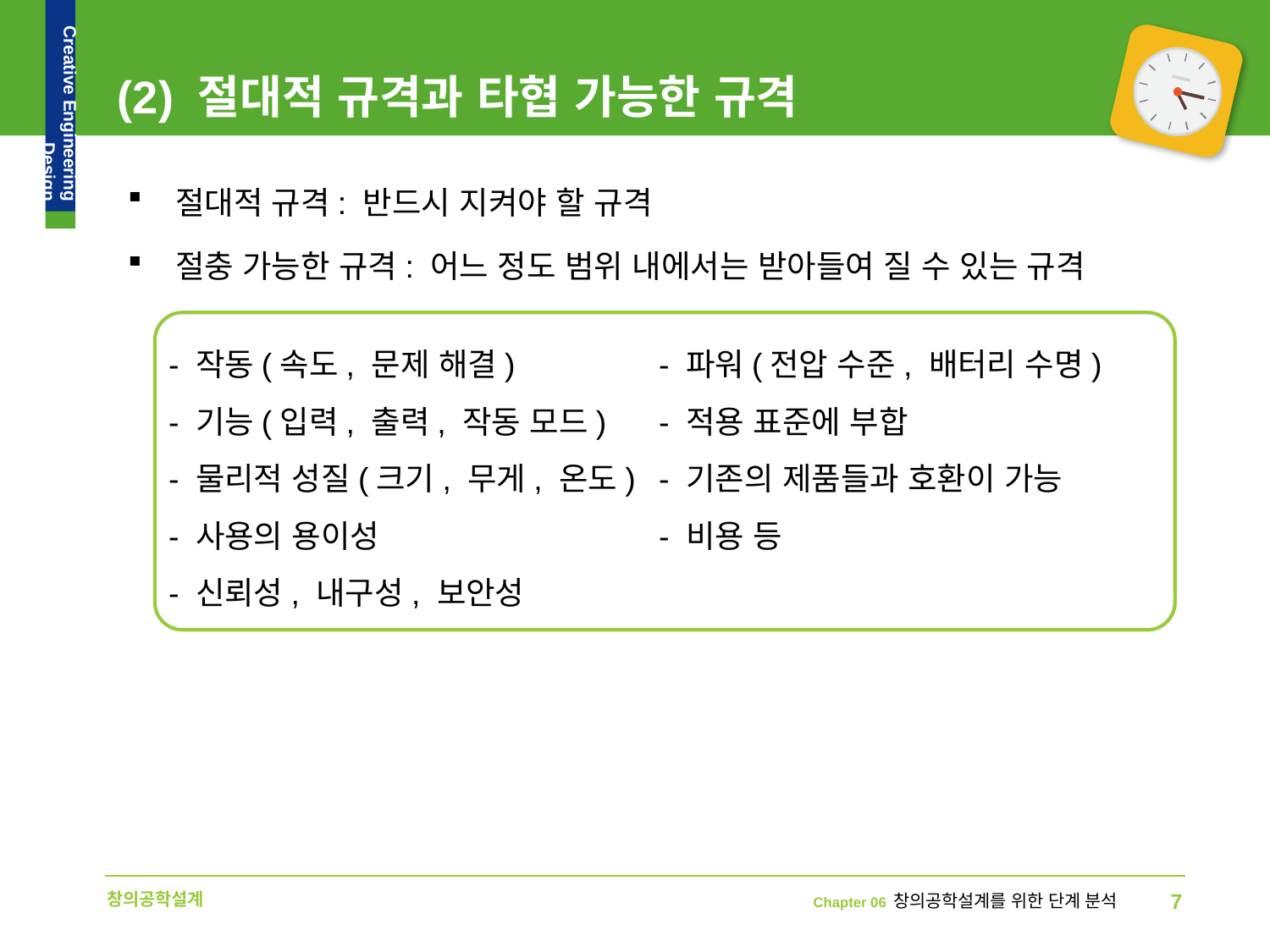

# (2) 절대적 규격과 타협 가능한 규격
절대적 규격: 반드시 지켜야 할 규격

절충 가능한 규격: 어느 정도 범위 내에서는 받아들여 질 수 있는 규격

- 작동(속도, 문제 해결)
- 기능(입력, 출력, 작동 모드)
- 물리적 성질(크기, 무게, 온도)
- 사용의 용이성
- 신뢰성, 내구성, 보안성
- 파워(전압 수준, 배터리 수명)
- 적용 표준에 부합
- 기존의 제품들과 호환이 가능
- 비용 등